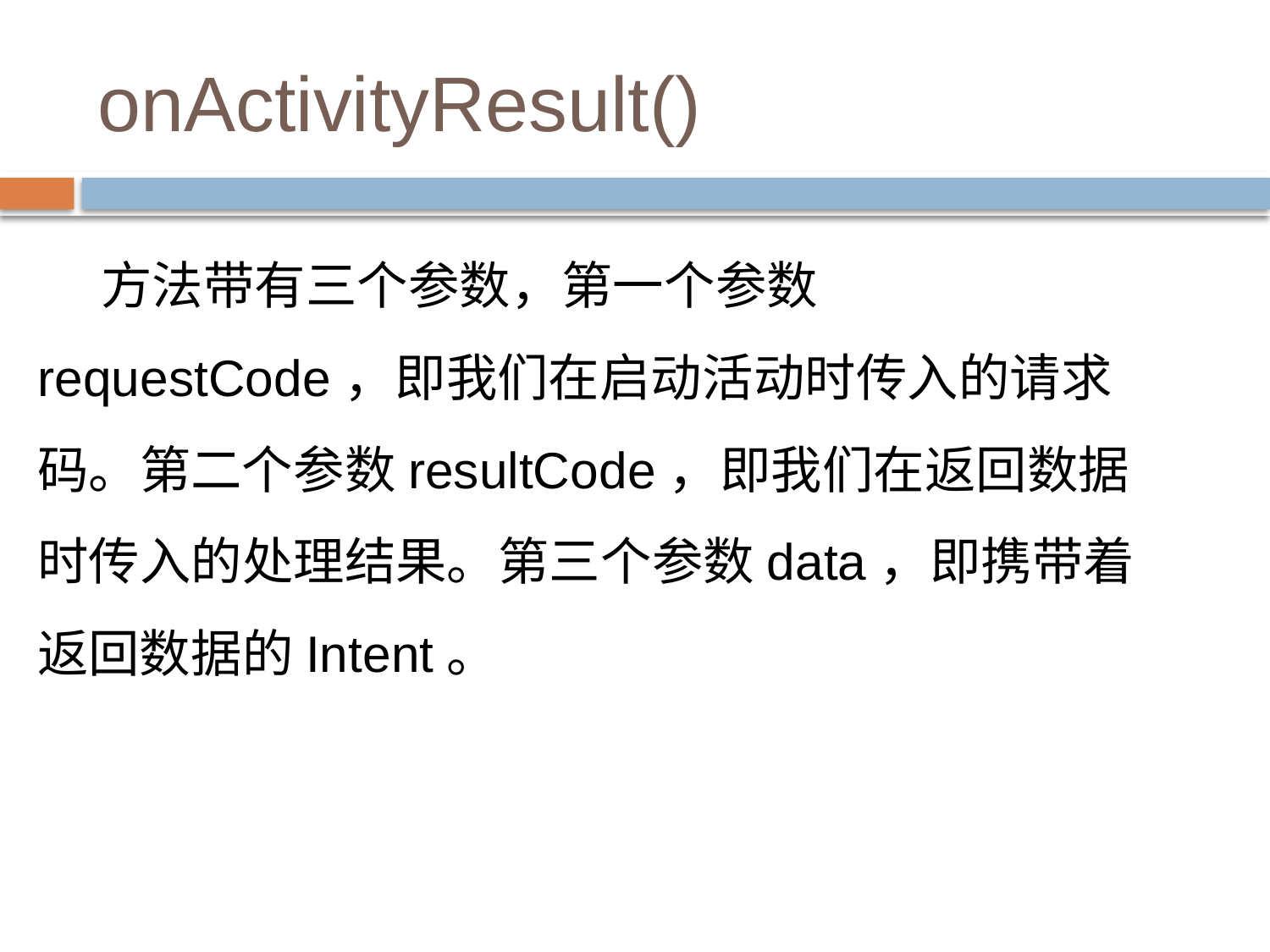

# onActivityResult()
方法带有三个参数，第一个参数requestCode，即我们在启动活动时传入的请求码。第二个参数resultCode，即我们在返回数据时传入的处理结果。第三个参数data，即携带着返回数据的Intent。